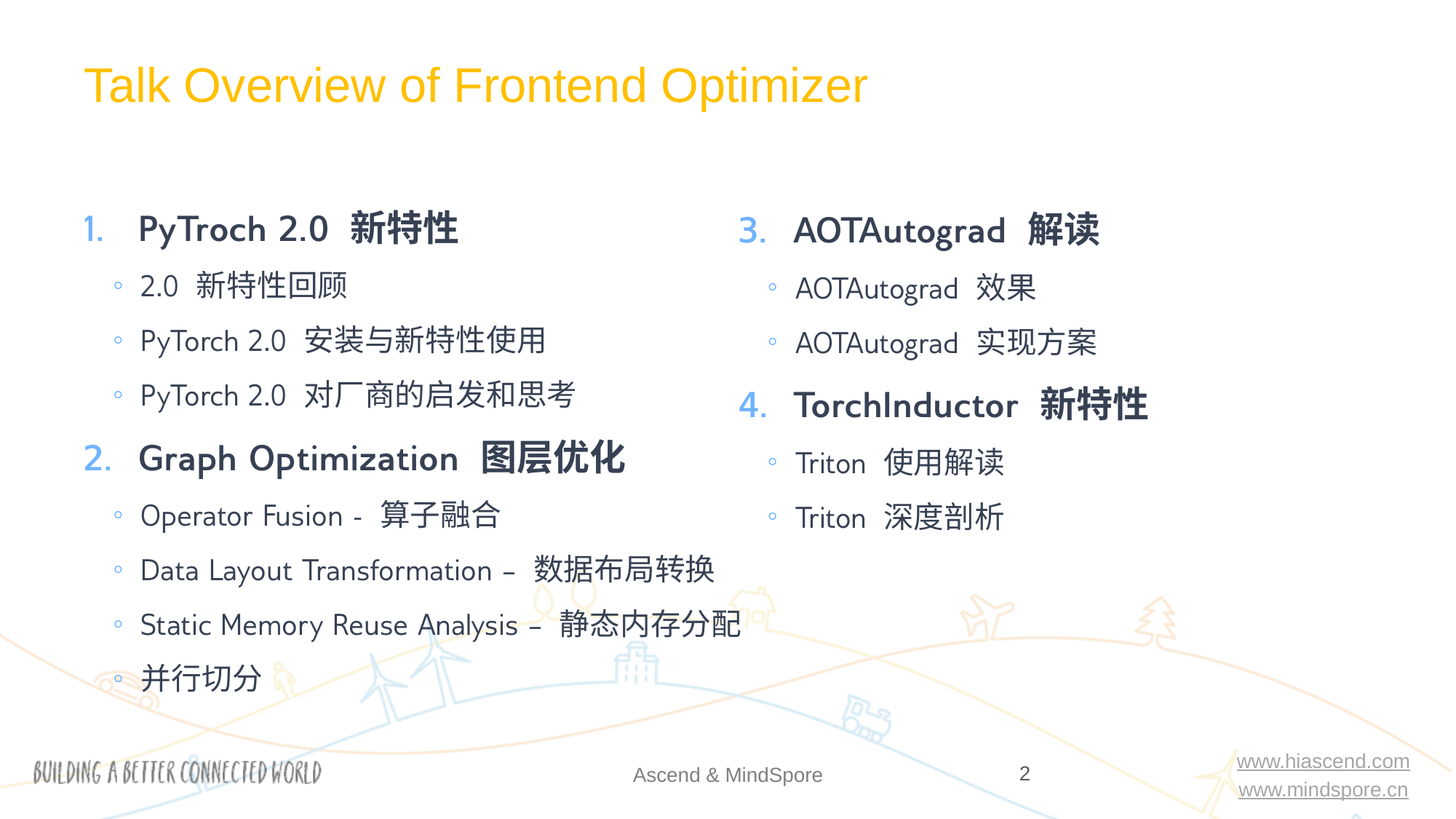

Talk Overview of Frontend Optimizer
PyTroch 2.0 新特性
2.0 新特性回顾
PyTorch 2.0 安装与新特性使用
PyTorch 2.0 对厂商的启发和思考
Graph Optimization 图层优化
Operator Fusion - 算子融合
Data Layout Transformation – 数据布局转换
Static Memory Reuse Analysis – 静态内存分配
并行切分
AOTAutograd 解读
AOTAutograd 效果
AOTAutograd 实现方案
TorchInductor 新特性
Triton 使用解读
Triton 深度剖析